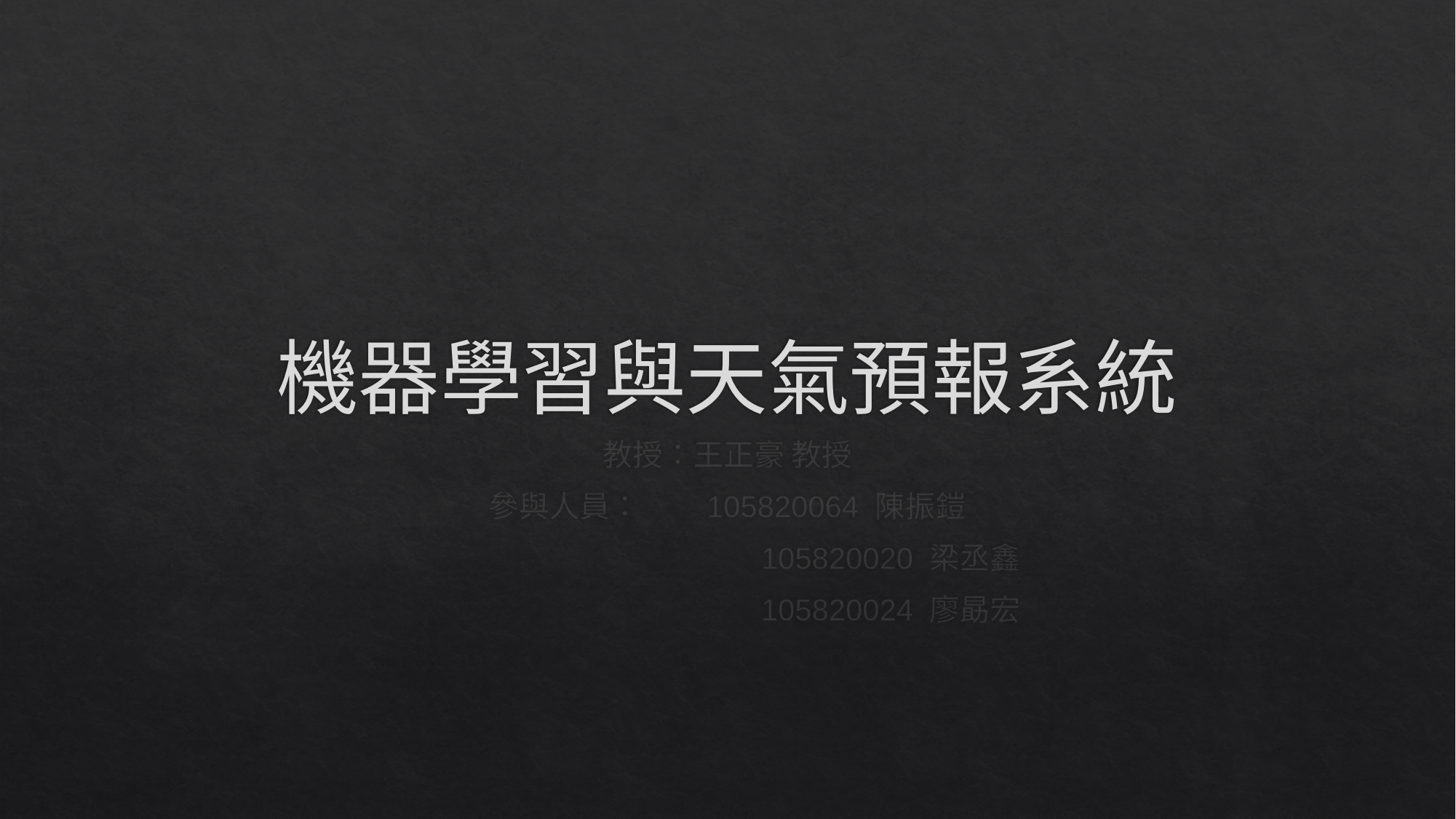

# 機器學習與天氣預報系統
教授：王正豪 教授
參與人員：	105820064 陳振鎧
			105820020 梁丞鑫
			105820024 廖勗宏